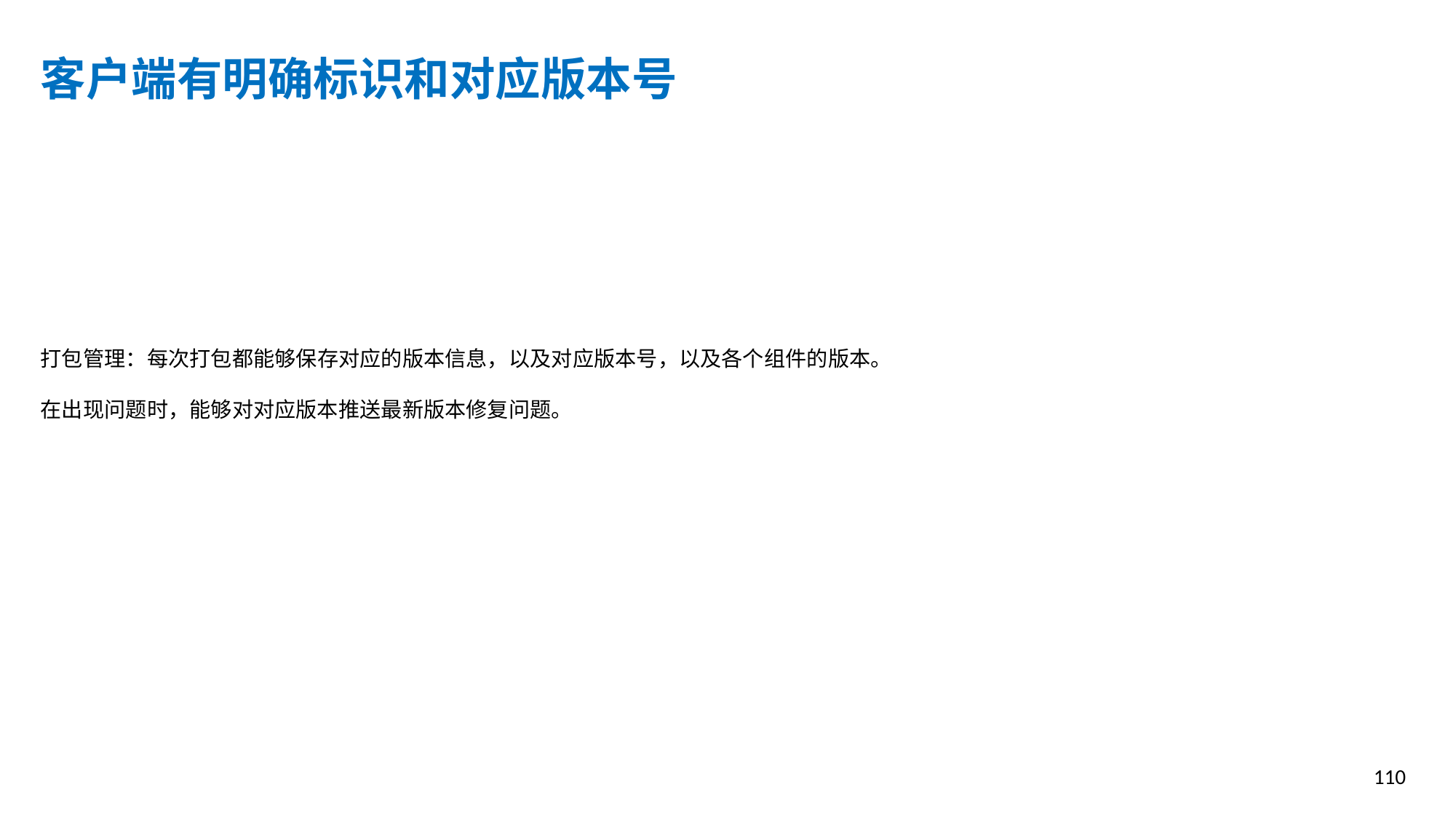

客户端有明确标识和对应版本号
打包管理：每次打包都能够保存对应的版本信息，以及对应版本号，以及各个组件的版本。

在出现问题时，能够对对应版本推送最新版本修复问题。

110